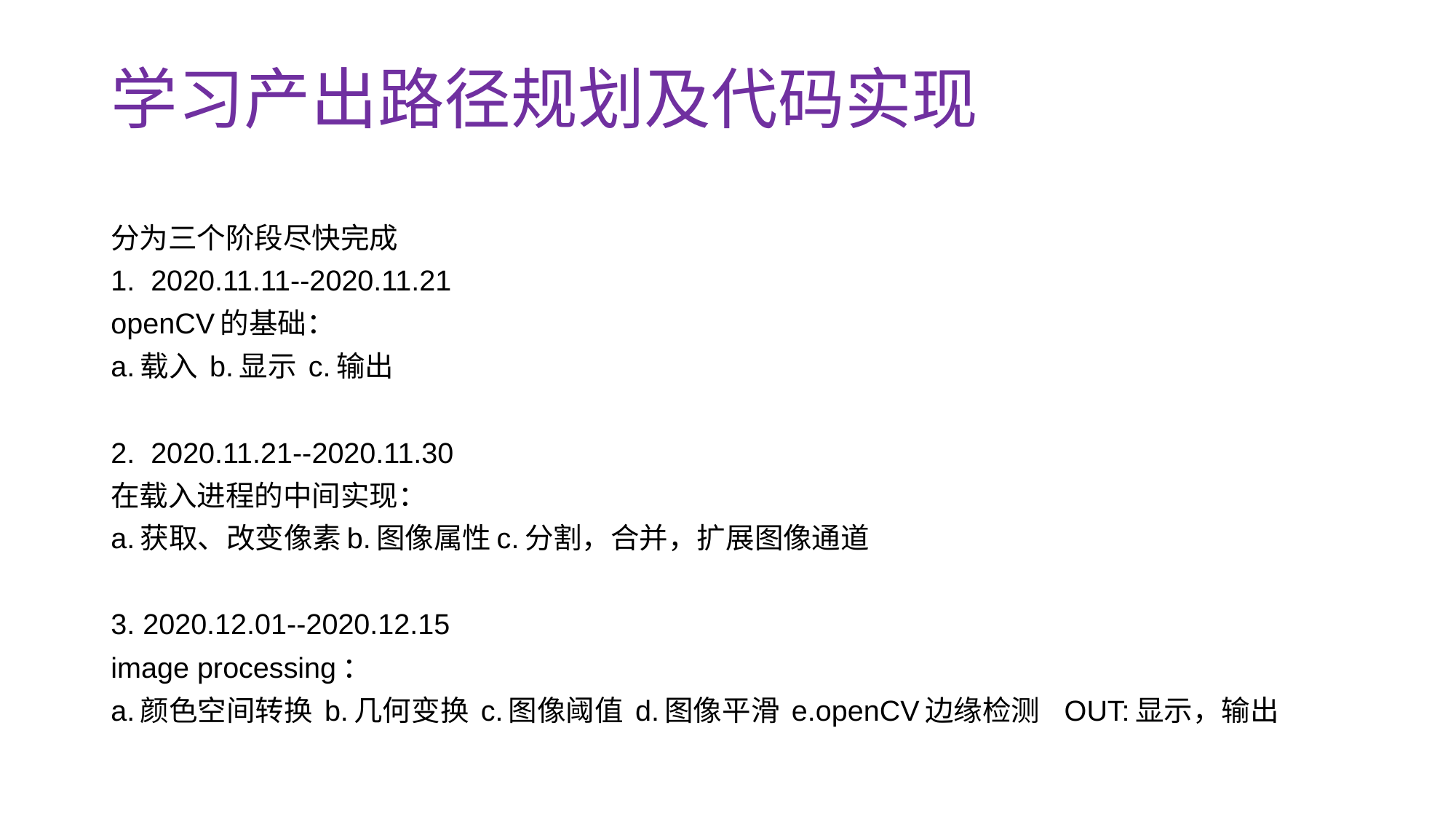

# 学习产出路径规划及代码实现
分为三个阶段尽快完成
1.  2020.11.11--2020.11.21
openCV的基础：
a.载入 b.显示 c.输出

2.  2020.11.21--2020.11.30
在载入进程的中间实现：
a.获取、改变像素b.图像属性c.分割，合并，扩展图像通道

3. 2020.12.01--2020.12.15
image processing：
a.颜色空间转换 b.几何变换 c.图像阈值 d.图像平滑 e.openCV边缘检测   OUT:显示，输出